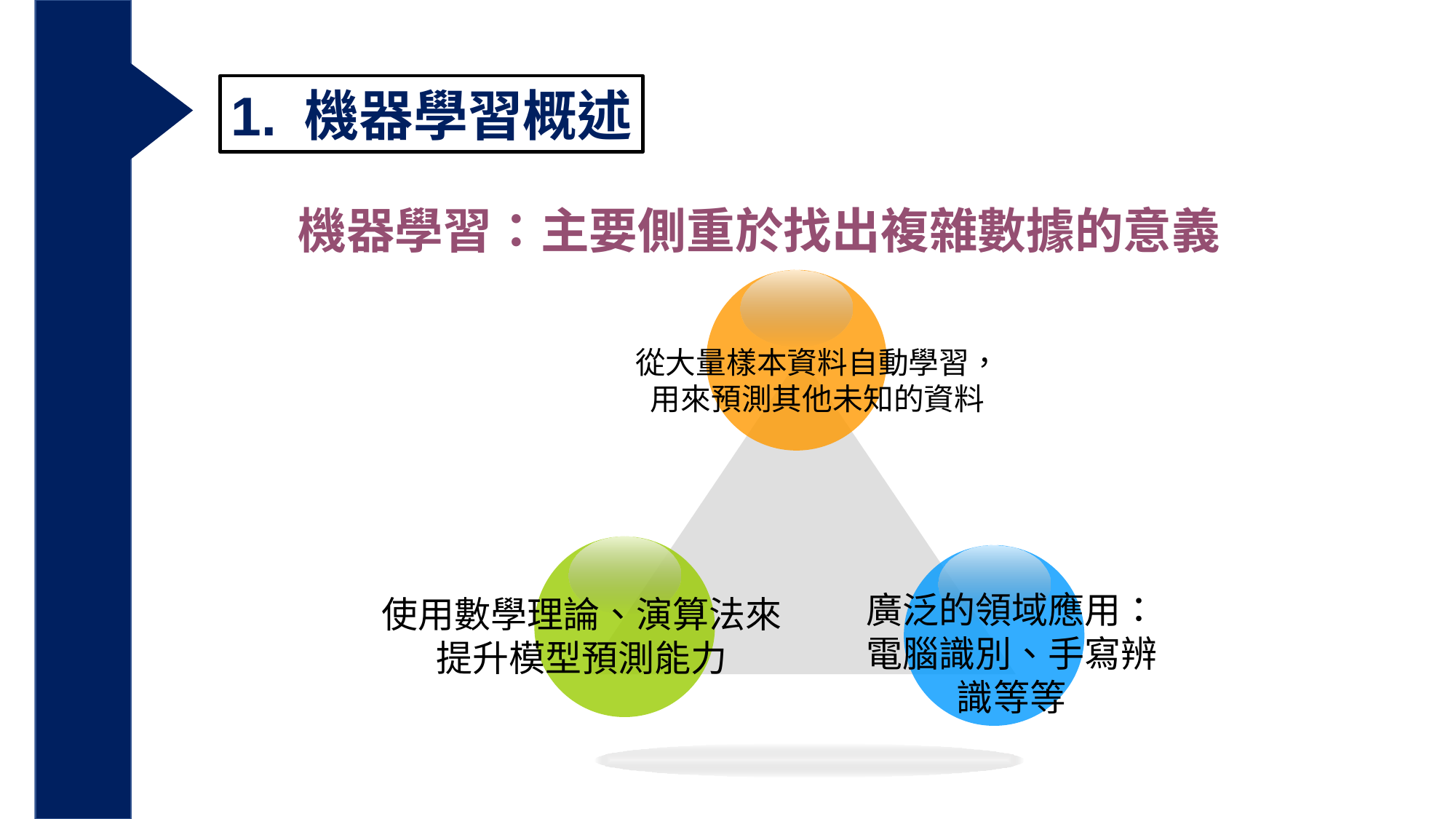

1. 機器學習概述
機器學習：主要側重於找出複雜數據的意義

從大量樣本資料自動學習，用來預測其他未知的資料

廣泛的領域應用：電腦識別、手寫辨識等等
使用數學理論、演算法來提升模型預測能力